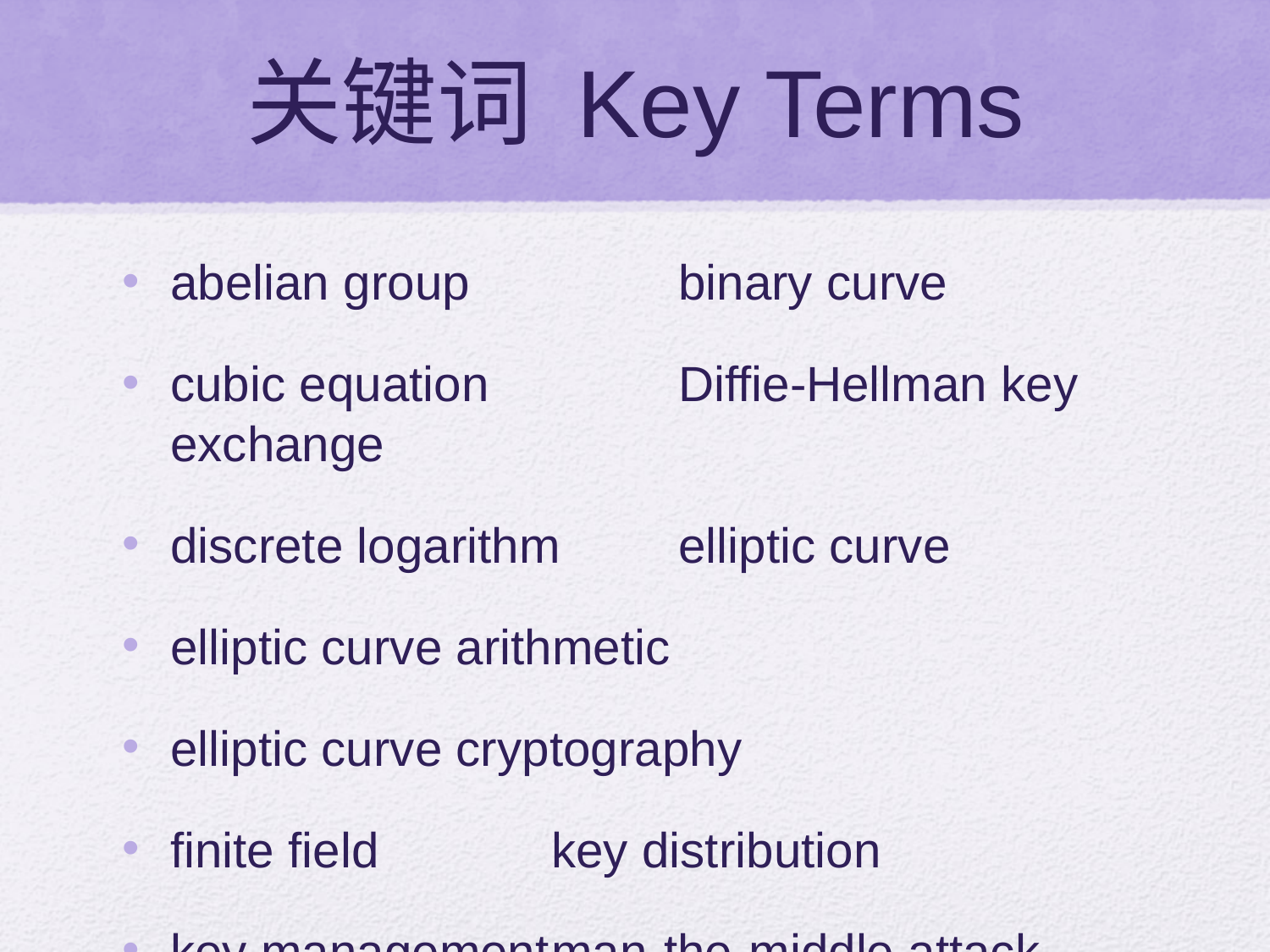

# 关键词 Key Terms
abelian group		binary curve
cubic equation		Diffie-Hellman key exchange
discrete logarithm	elliptic curve
elliptic curve arithmetic
elliptic curve cryptography
finite field		key distribution
key management	man-the-middle attack
prime curve		primitive root
public-key certificate	public-key directory
zero point